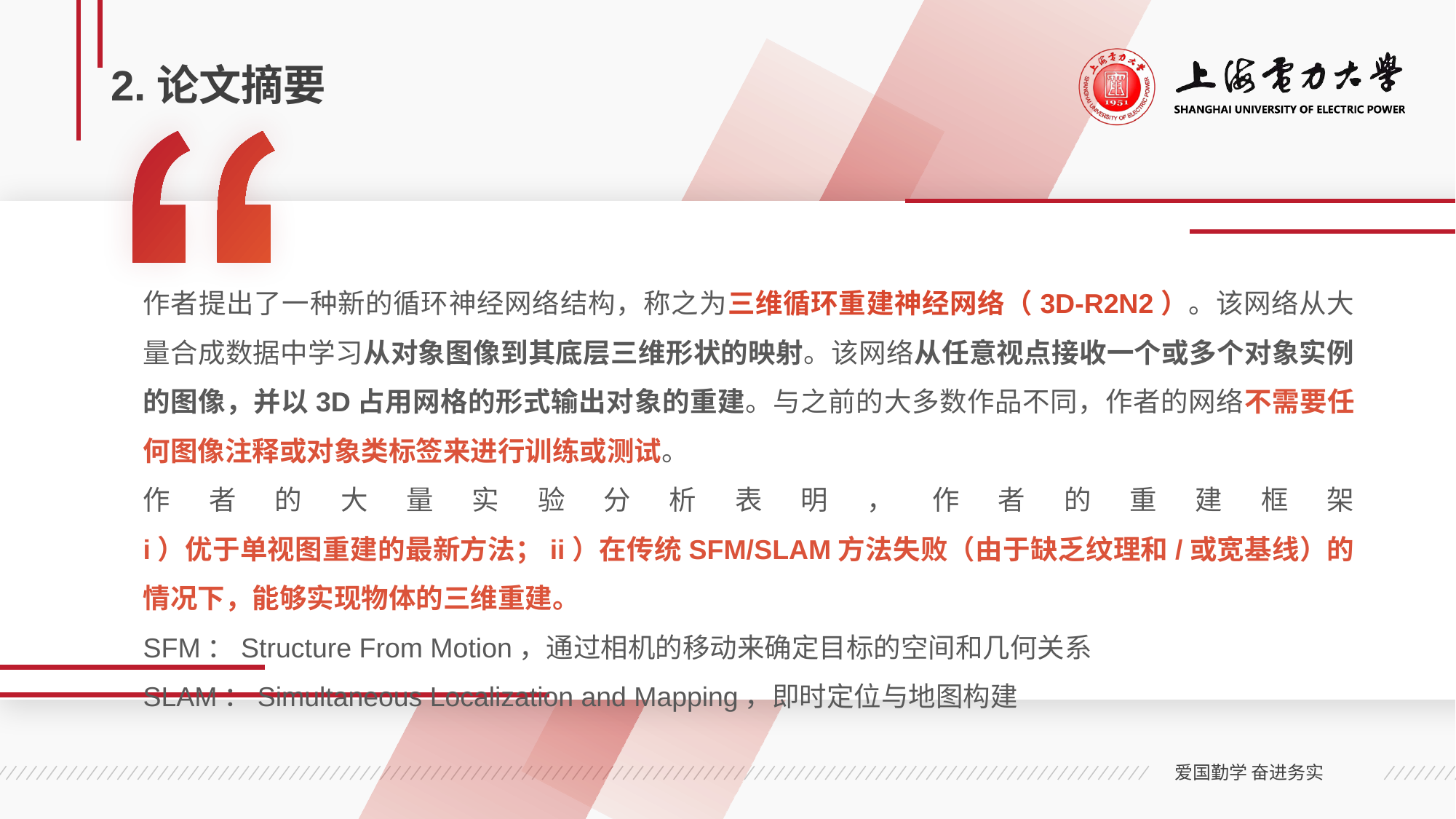

# 2.论文摘要

作者提出了一种新的循环神经网络结构，称之为三维循环重建神经网络（3D-R2N2）。该网络从大量合成数据中学习从对象图像到其底层三维形状的映射。该网络从任意视点接收一个或多个对象实例的图像，并以3D占用网格的形式输出对象的重建。与之前的大多数作品不同，作者的网络不需要任何图像注释或对象类标签来进行训练或测试。
作者的大量实验分析表明，作者的重建框架 i）优于单视图重建的最新方法；ii）在传统SFM/SLAM方法失败（由于缺乏纹理和/或宽基线）的情况下，能够实现物体的三维重建。
SFM：Structure From Motion，通过相机的移动来确定目标的空间和几何关系
SLAM：Simultaneous Localization and Mapping，即时定位与地图构建